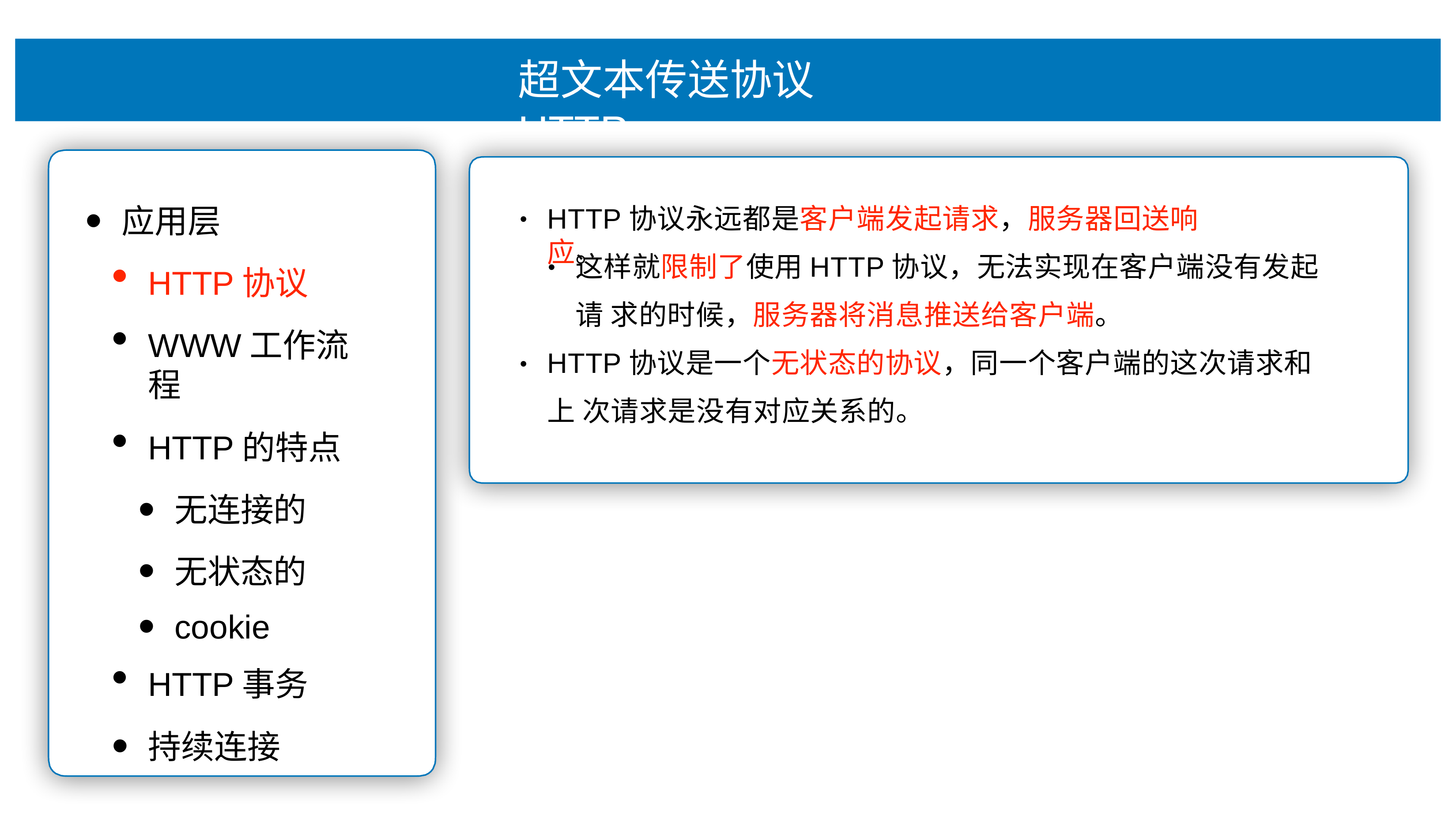

# 超⽂本传送协议 HTTP

应⽤层
HTTP协议
WWW⼯作流程
HTTP的特点
⽆连接的
⽆状态的
cookie
HTTP事务
持续连接
HTTP协议永远都是客户端发起请求，服务器回送响应。
•
这样就限制了使⽤HTTP协议，⽆法实现在客户端没有发起请 求的时候，服务器将消息推送给客户端。
HTTP协议是⼀个⽆状态的协议，同⼀个客户端的这次请求和上 次请求是没有对应关系的。
•
•